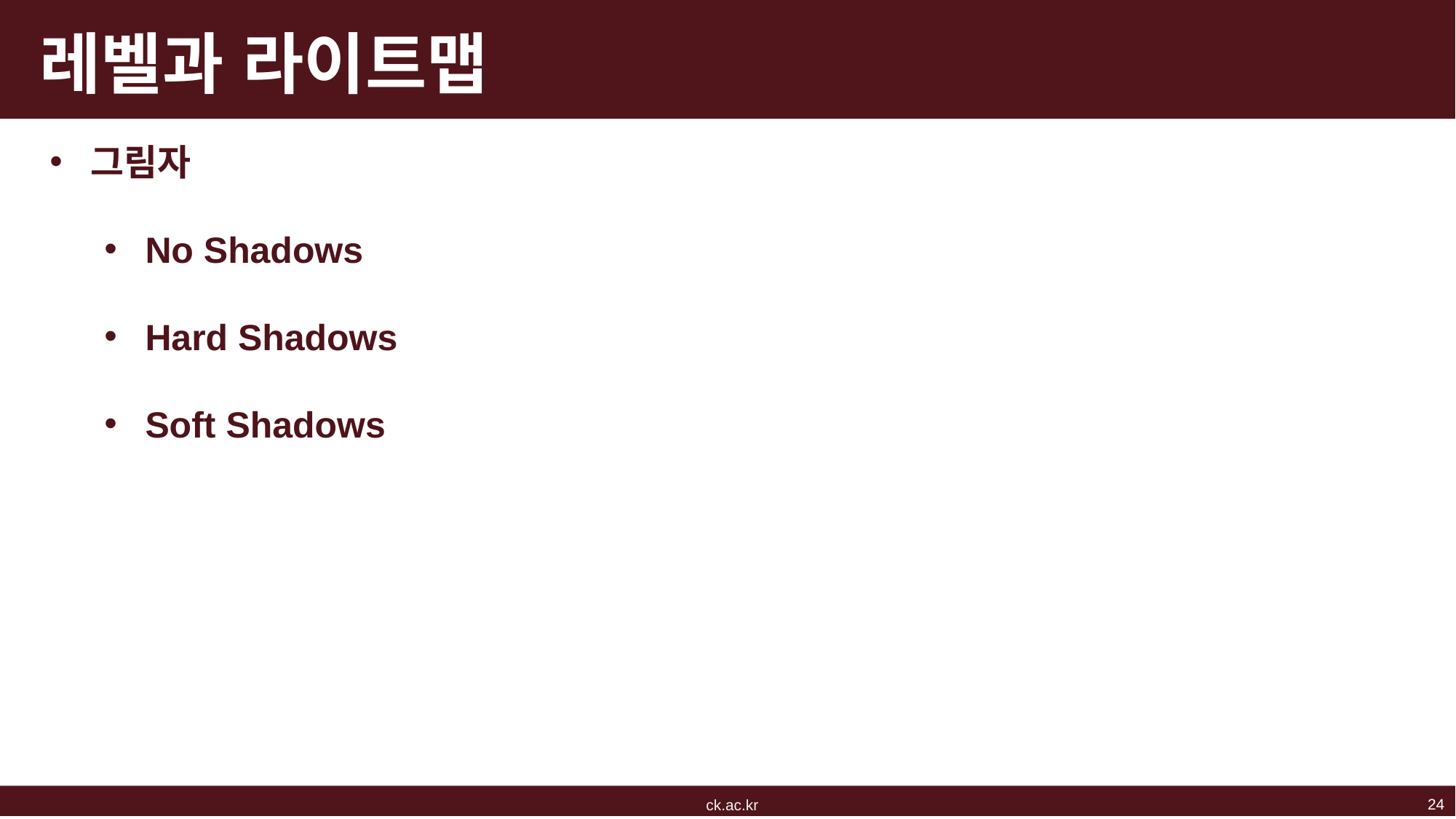

# 레벨과 라이트맵
그림자

No Shadows

Hard Shadows

Soft Shadows

24
ck.ac.kr